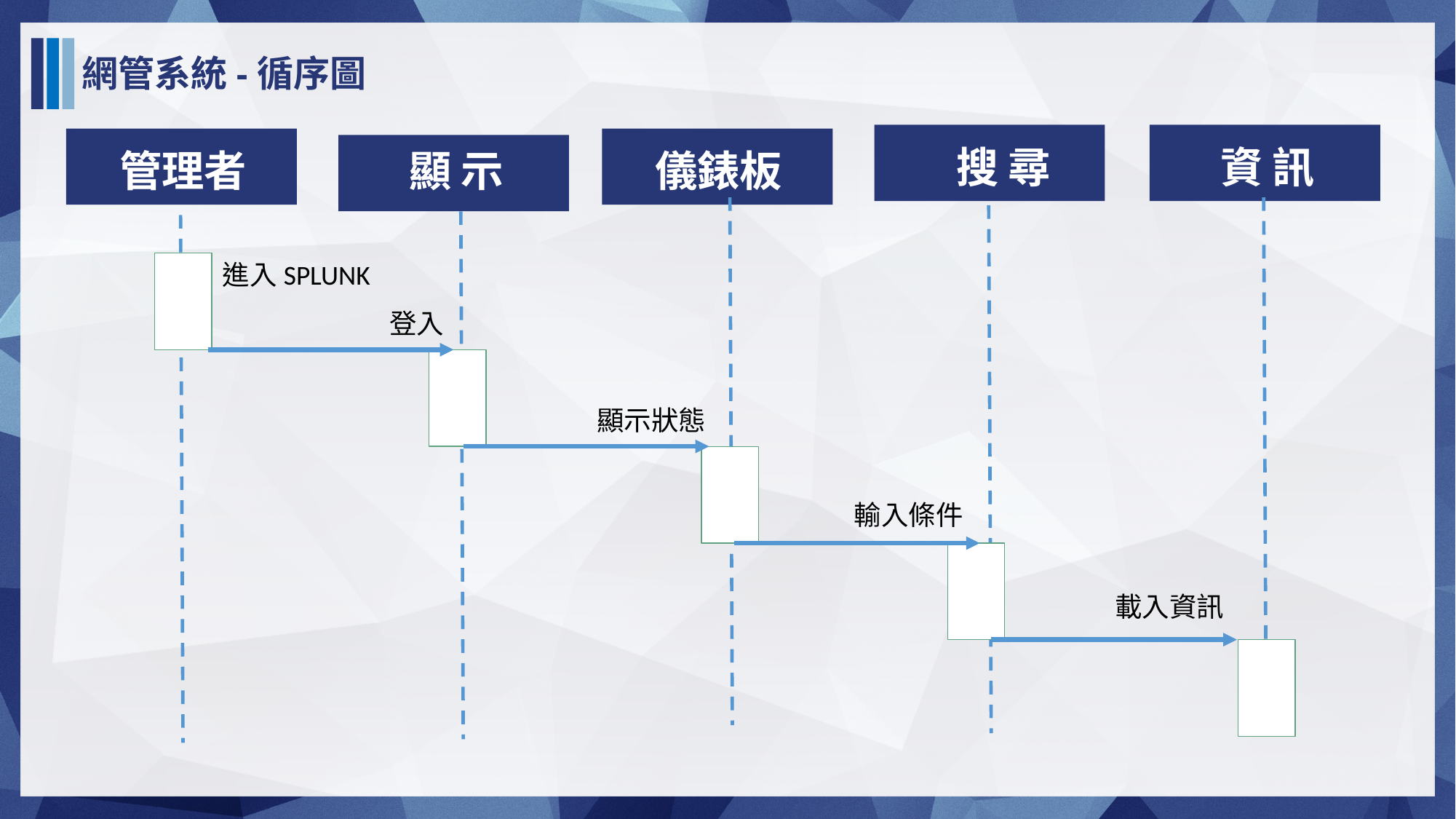

網管系統-循序圖

  搜 尋
 資 訊
管理者
 顯 示
儀錶板
進入SPLUNK

登入

顯示狀態

輸入條件

載入資訊